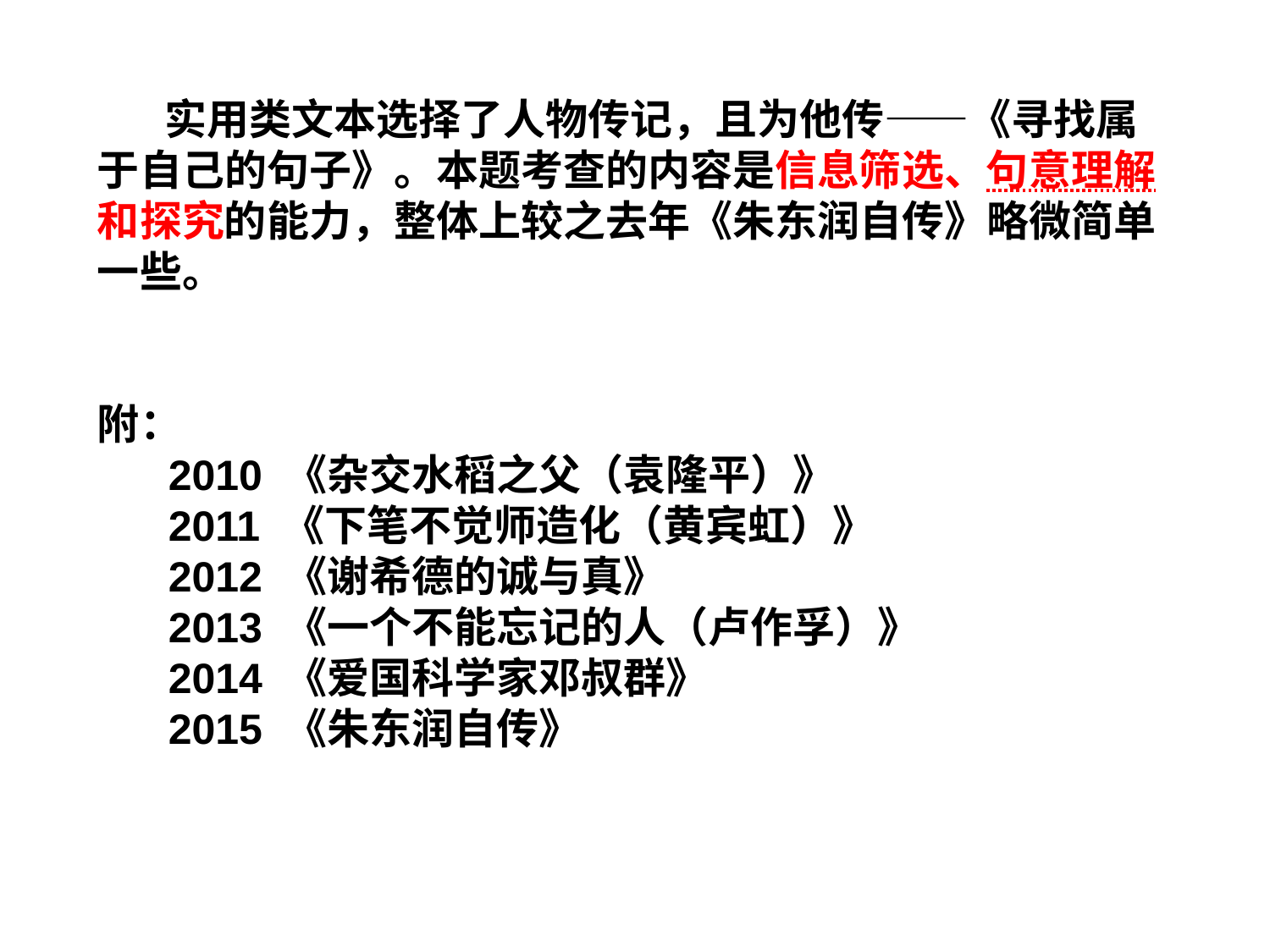

实用类文本选择了人物传记，且为他传——《寻找属于自己的句子》。本题考查的内容是信息筛选、句意理解和探究的能力，整体上较之去年《朱东润自传》略微简单一些。

附：
      2010 《杂交水稻之父（袁隆平）》
      2011 《下笔不觉师造化（黄宾虹）》
      2012 《谢希德的诚与真》
      2013 《一个不能忘记的人（卢作孚）》
      2014 《爱国科学家邓叔群》
      2015 《朱东润自传》